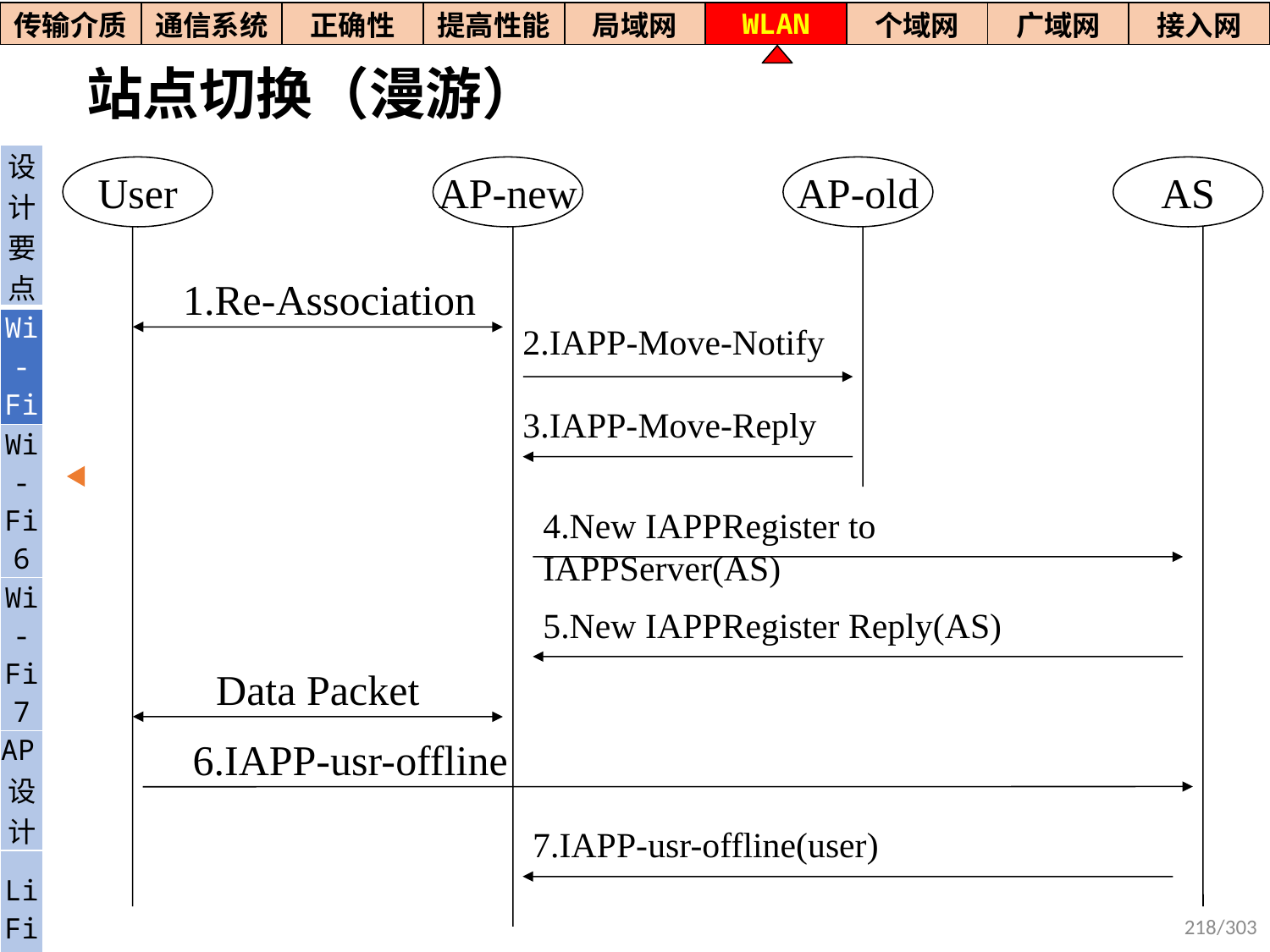

| 传输介质 | 通信系统 | 正确性 | 提高性能 | 局域网 | WLAN | 个域网 | 广域网 | 接入网 |
| --- | --- | --- | --- | --- | --- | --- | --- | --- |

# 站点切换（漫游）

| 设计要点 |
| --- |
| Wi- Fi |
| Wi-Fi6 |
| Wi-Fi7 |
| AP设计 |
| Li Fi |
User
AP-new
AP-old
AS

1.Re-Association
2.IAPP-Move-Notify

3.IAPP-Move-Reply

4.New IAPPRegister to IAPPServer(AS)

5.New IAPPRegister Reply(AS)
Data Packet

6.IAPP-usr-offline

7.IAPP-usr-offline(user)

218/303